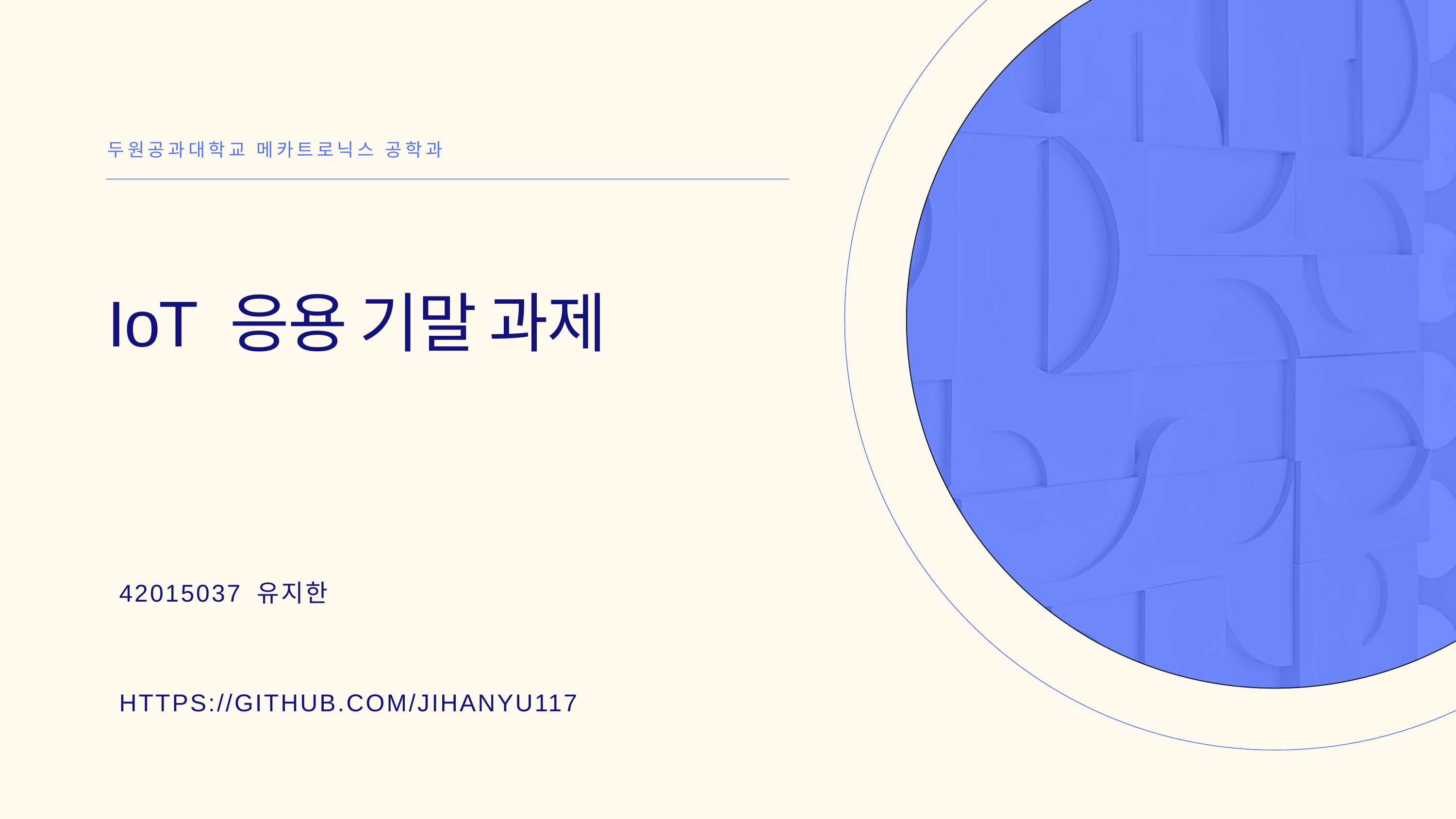

두원공과대학교 메카트로닉스 공학과

IoT 응용 기말 과제
42015037 유지한

HTTPS://GITHUB.COM/JIHANYU117